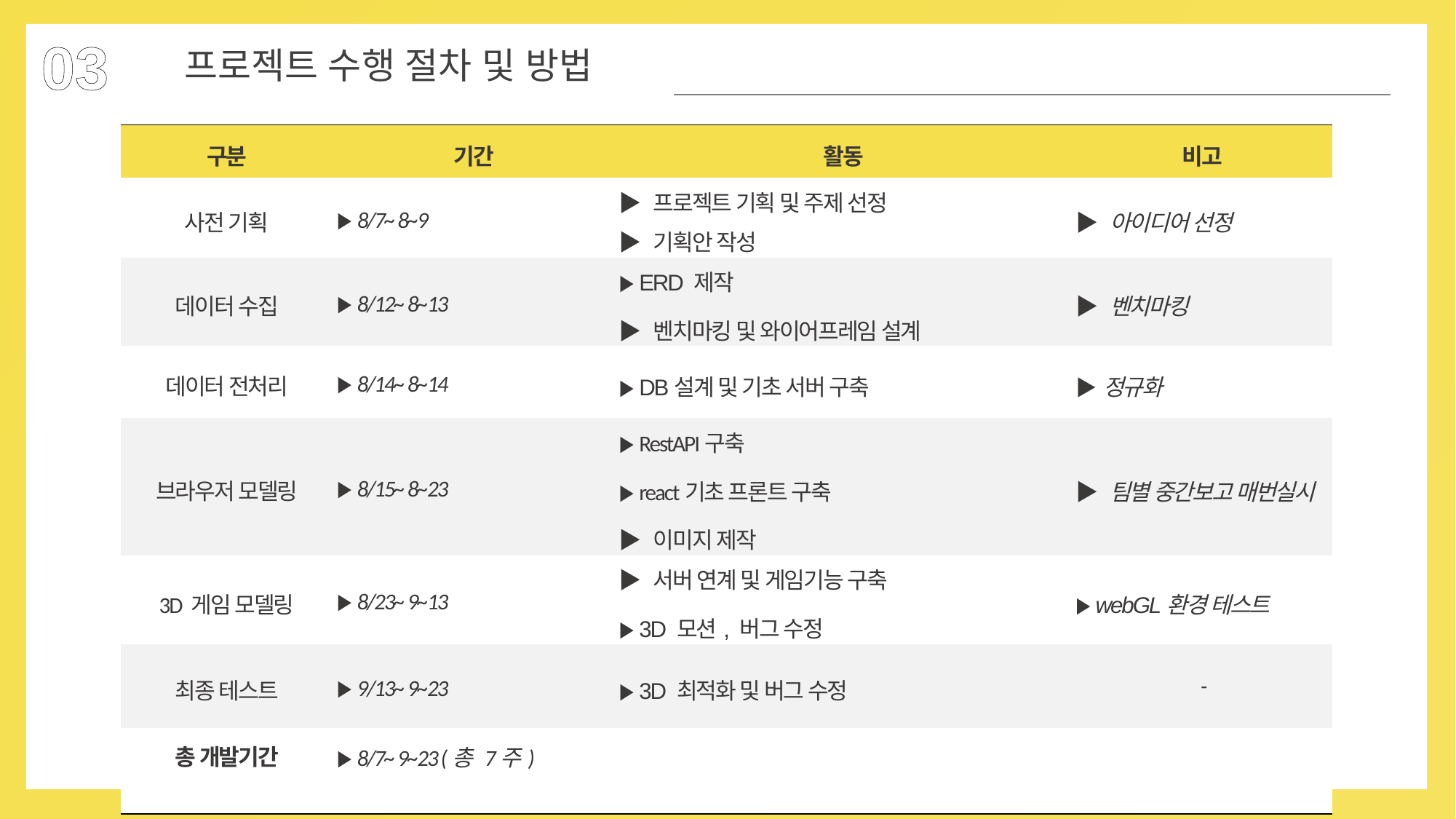

03

프로젝트 수행 절차 및 방법
| 구분 | 기간 | 활동 | 비고 |
| --- | --- | --- | --- |
| 사전 기획 | ▶ 8/7~ 8~9 | ▶ 프로젝트 기획 및 주제 선정 ▶ 기획안 작성 | ▶ 아이디어 선정 |
| 데이터 수집 | ▶ 8/12~ 8~13 | ▶ ERD 제작 ▶ 벤치마킹 및 와이어프레임 설계 | ▶ 벤치마킹 |
| 데이터 전처리 | ▶ 8/14~ 8~14 | ▶ DB설계 및 기초 서버 구축 | ▶정규화 |
| 브라우저 모델링 | ▶ 8/15~ 8~23 | ▶ RestAPI구축 ▶ react기초 프론트 구축 ▶ 이미지 제작 | ▶ 팀별 중간보고 매번실시 |
| 3D 게임 모델링 | ▶ 8/23~ 9~13 | ▶ 서버 연계 및 게임기능 구축 ▶ 3D 모션, 버그 수정 | ▶ webGL환경 테스트 |
| 최종 테스트 | ▶ 9/13~ 9~23 | ▶ 3D 최적화 및 버그 수정 | - |
| 총 개발기간 | ▶ 8/7~ 9~23 (총 7주) |  |  |